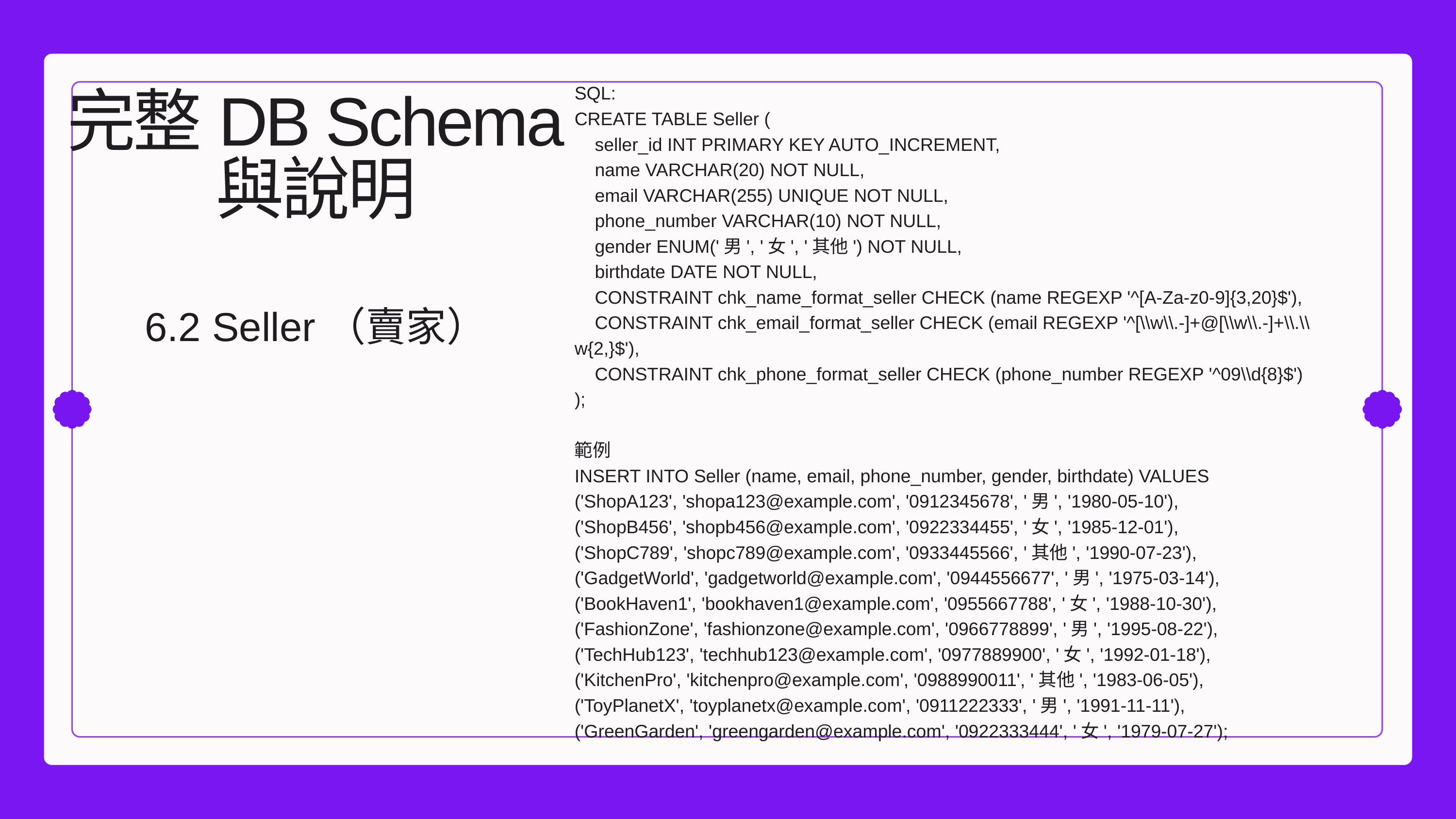

SQL:
CREATE TABLE Seller (
    seller_id INT PRIMARY KEY AUTO_INCREMENT,
    name VARCHAR(20) NOT NULL,
    email VARCHAR(255) UNIQUE NOT NULL,
    phone_number VARCHAR(10) NOT NULL,
    gender ENUM('男', '女', '其他') NOT NULL,
    birthdate DATE NOT NULL,
    CONSTRAINT chk_name_format_seller CHECK (name REGEXP '^[A-Za-z0-9]{3,20}$'),
    CONSTRAINT chk_email_format_seller CHECK (email REGEXP '^[\\w\\.-]+@[\\w\\.-]+\\.\\w{2,}$'),
    CONSTRAINT chk_phone_format_seller CHECK (phone_number REGEXP '^09\\d{8}$')
);

範例
INSERT INTO Seller (name, email, phone_number, gender, birthdate) VALUES
('ShopA123', 'shopa123@example.com', '0912345678', '男', '1980-05-10'),
('ShopB456', 'shopb456@example.com', '0922334455', '女', '1985-12-01'),
('ShopC789', 'shopc789@example.com', '0933445566', '其他', '1990-07-23'),
('GadgetWorld', 'gadgetworld@example.com', '0944556677', '男', '1975-03-14'),
('BookHaven1', 'bookhaven1@example.com', '0955667788', '女', '1988-10-30'),
('FashionZone', 'fashionzone@example.com', '0966778899', '男', '1995-08-22'),
('TechHub123', 'techhub123@example.com', '0977889900', '女', '1992-01-18'),
('KitchenPro', 'kitchenpro@example.com', '0988990011', '其他', '1983-06-05'),
('ToyPlanetX', 'toyplanetx@example.com', '0911222333', '男', '1991-11-11'),
('GreenGarden', 'greengarden@example.com', '0922333444', '女', '1979-07-27');

完整DB Schema
與說明
6.2 Seller（賣家）